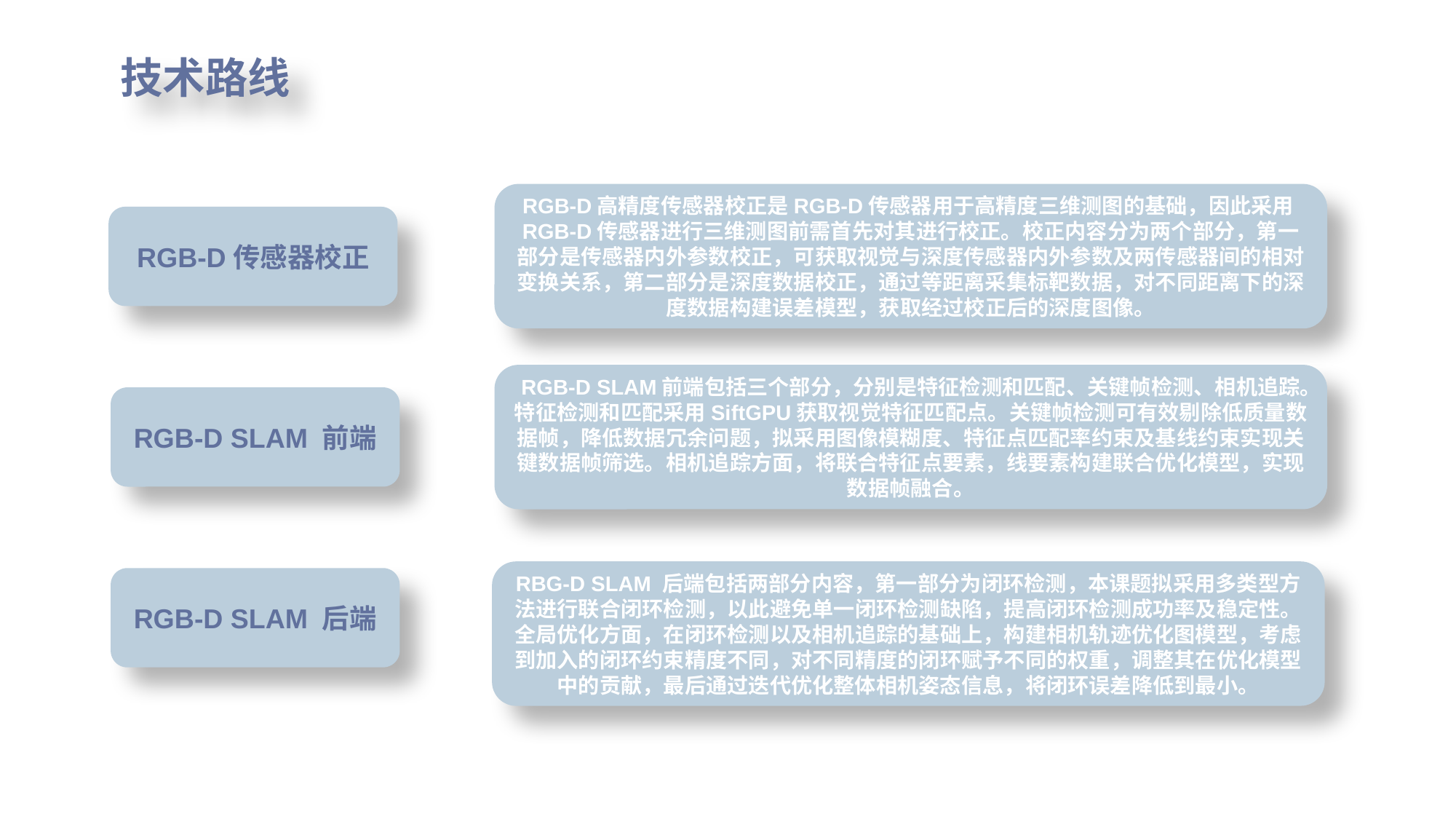

技术路线
RGB-D高精度传感器校正是RGB-D传感器用于高精度三维测图的基础，因此采用RGB-D传感器进行三维测图前需首先对其进行校正。校正内容分为两个部分，第一部分是传感器内外参数校正，可获取视觉与深度传感器内外参数及两传感器间的相对变换关系，第二部分是深度数据校正，通过等距离采集标靶数据，对不同距离下的深度数据构建误差模型，获取经过校正后的深度图像。
RGB-D传感器校正
此处添加副标题或其他相关内容此处添加副标题或其他相关内容，此处添加副标题或其他相关内容此处添加副标题或其他相关内容，此处添加副标题或其他相关内容此处添加副标题或其他相关内容
1
RGB-D SLAM前端包括三个部分，分别是特征检测和匹配、关键帧检测、相机追踪。特征检测和匹配采用SiftGPU获取视觉特征匹配点。关键帧检测可有效剔除低质量数据帧，降低数据冗余问题，拟采用图像模糊度、特征点匹配率约束及基线约束实现关键数据帧筛选。相机追踪方面，将联合特征点要素，线要素构建联合优化模型，实现数据帧融合。
RGB-D SLAM 前端
此处添加副标题或其他相关内容此处添加副标题或其他相关内容，此处添加副标题或其他相关内容此处添加副标题或其他相关内容，此处添加副标题或其他相关内容此处添加副标题或其他相关内容
2
RBG-D SLAM 后端包括两部分内容，第一部分为闭环检测，本课题拟采用多类型方法进行联合闭环检测，以此避免单一闭环检测缺陷，提高闭环检测成功率及稳定性。全局优化方面，在闭环检测以及相机追踪的基础上，构建相机轨迹优化图模型，考虑到加入的闭环约束精度不同，对不同精度的闭环赋予不同的权重，调整其在优化模型中的贡献，最后通过迭代优化整体相机姿态信息，将闭环误差降低到最小。
RGB-D SLAM 后端
.